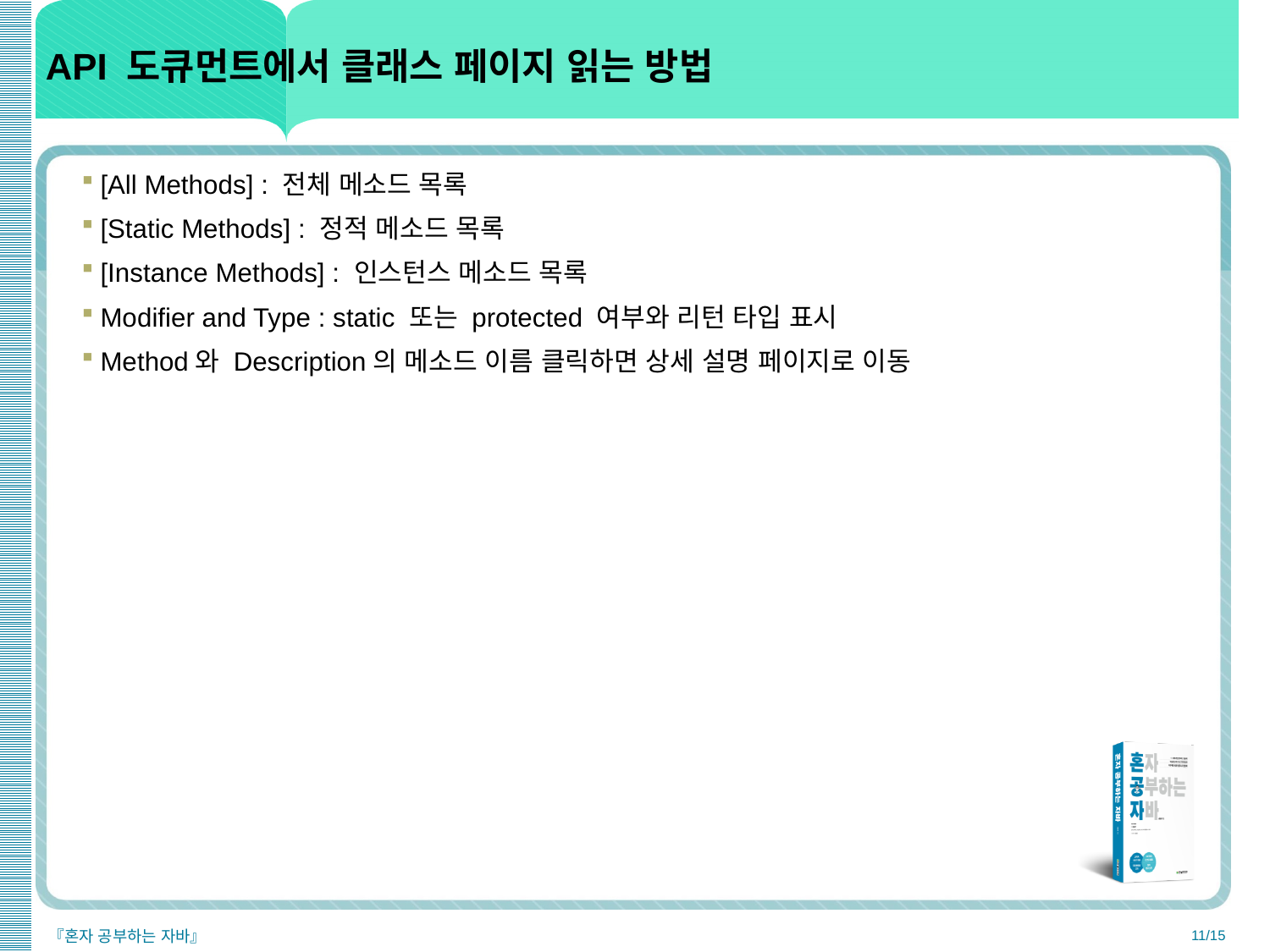

# API 도큐먼트에서 클래스 페이지 읽는 방법
[All Methods] : 전체 메소드 목록
[Static Methods] : 정적 메소드 목록
[Instance Methods] : 인스턴스 메소드 목록
Modifier and Type : static 또는 protected 여부와 리턴 타입 표시
Method와 Description의 메소드 이름 클릭하면 상세 설명 페이지로 이동